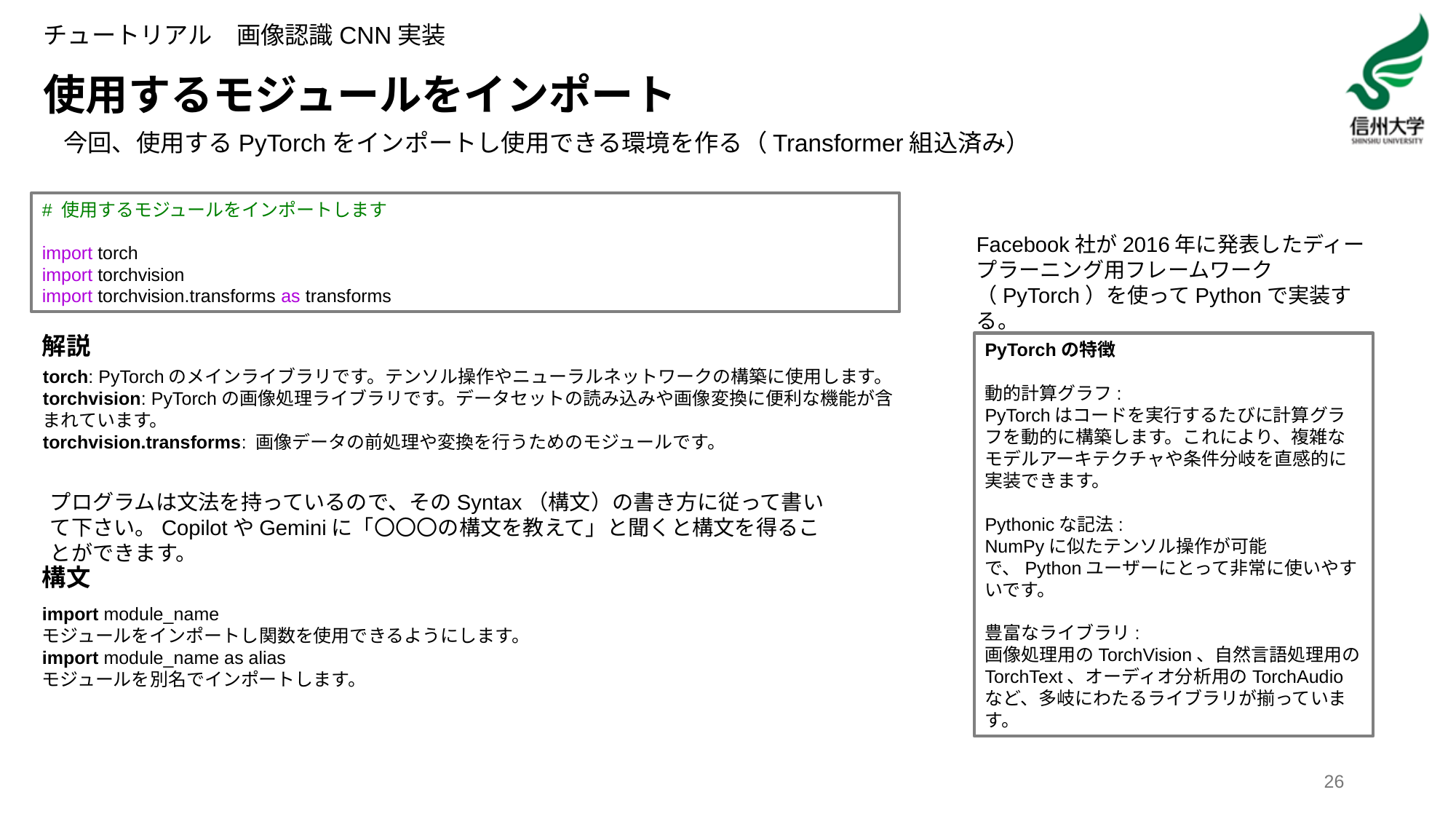

チュートリアル　画像認識CNN実装
# 使用するモジュールをインポート
今回、使用するPyTorchをインポートし使用できる環境を作る（Transformer組込済み）
# 使用するモジュールをインポートします
import torch
import torchvision
import torchvision.transforms as transforms
Facebook社が2016年に発表したディープラーニング用フレームワーク（PyTorch）を使ってPythonで実装する。
解説
PyTorchの特徴

動的計算グラフ:
PyTorchはコードを実行するたびに計算グラフを動的に構築します。これにより、複雑なモデルアーキテクチャや条件分岐を直感的に実装できます。

Pythonicな記法:
NumPyに似たテンソル操作が可能で、Pythonユーザーにとって非常に使いやすいです。

豊富なライブラリ:
画像処理用のTorchVision、自然言語処理用のTorchText、オーディオ分析用のTorchAudioなど、多岐にわたるライブラリが揃っています。
torch: PyTorchのメインライブラリです。テンソル操作やニューラルネットワークの構築に使用します。
torchvision: PyTorchの画像処理ライブラリです。データセットの読み込みや画像変換に便利な機能が含まれています。
torchvision.transforms: 画像データの前処理や変換を行うためのモジュールです。
プログラムは文法を持っているので、そのSyntax（構文）の書き方に従って書いて下さい。CopilotやGeminiに「〇〇〇の構文を教えて」と聞くと構文を得ることができます。
構文
import module_name
モジュールをインポートし関数を使用できるようにします。
import module_name as alias
モジュールを別名でインポートします。
26